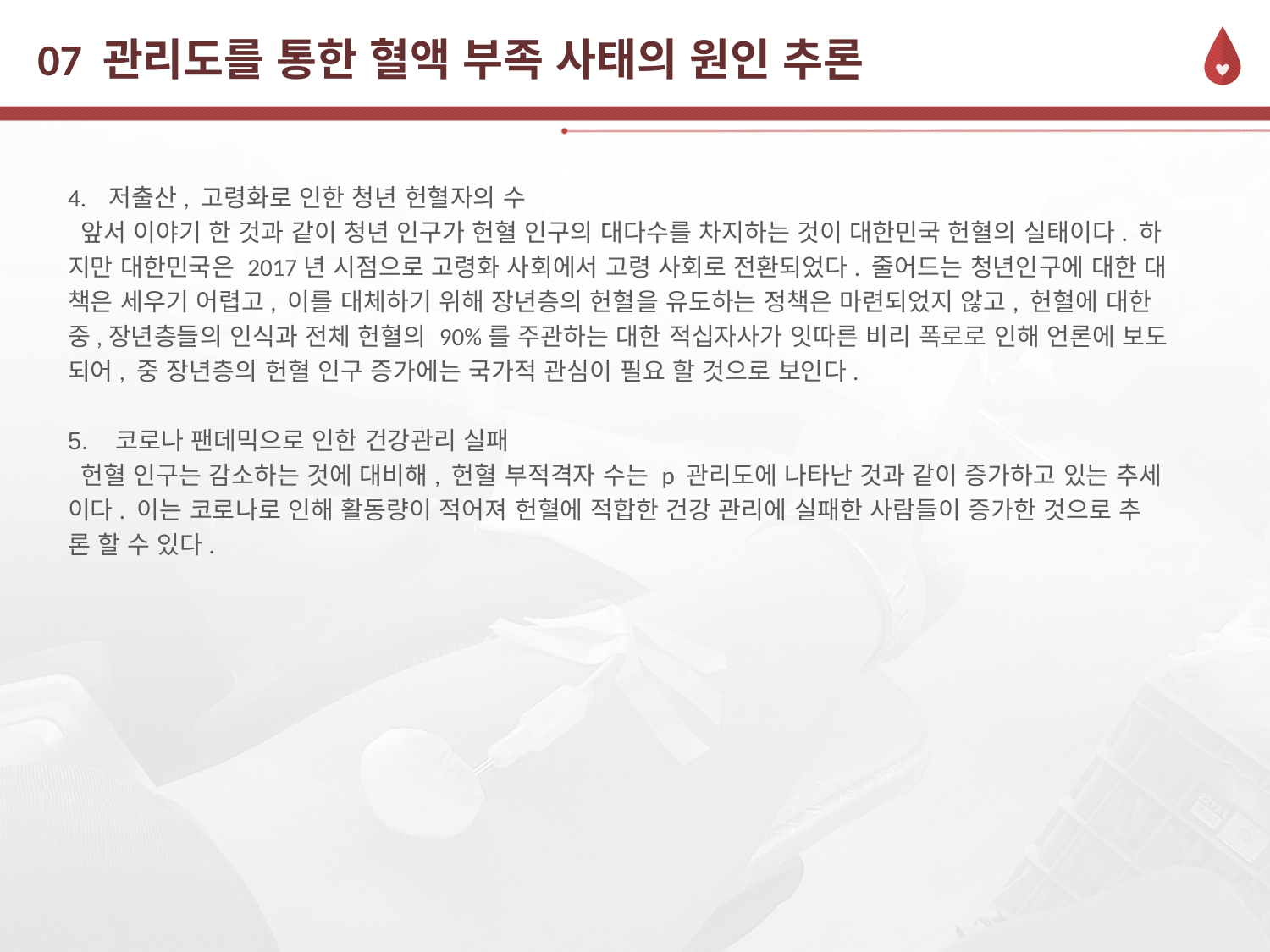

# 07 관리도를 통한 혈액 부족 사태의 원인 추론
4.   저출산, 고령화로 인한 청년 헌혈자의 수
 앞서 이야기 한 것과 같이 청년 인구가 헌혈 인구의 대다수를 차지하는 것이 대한민국 헌혈의 실태이다. 하
지만 대한민국은 2017년 시점으로 고령화 사회에서 고령 사회로 전환되었다. 줄어드는 청년인구에 대한 대
책은 세우기 어렵고, 이를 대체하기 위해 장년층의 헌혈을 유도하는 정책은 마련되었지 않고, 헌혈에 대한
중,장년층들의 인식과 전체 헌혈의 90%를 주관하는 대한 적십자사가 잇따른 비리 폭로로 인해 언론에 보도
되어, 중 장년층의 헌혈 인구 증가에는 국가적 관심이 필요 할 것으로 보인다.

코로나 팬데믹으로 인한 건강관리 실패
 헌혈 인구는 감소하는 것에 대비해, 헌혈 부적격자 수는 p 관리도에 나타난 것과 같이 증가하고 있는 추세
이다. 이는 코로나로 인해 활동량이 적어져 헌혈에 적합한 건강 관리에 실패한 사람들이 증가한 것으로 추
론 할 수 있다.